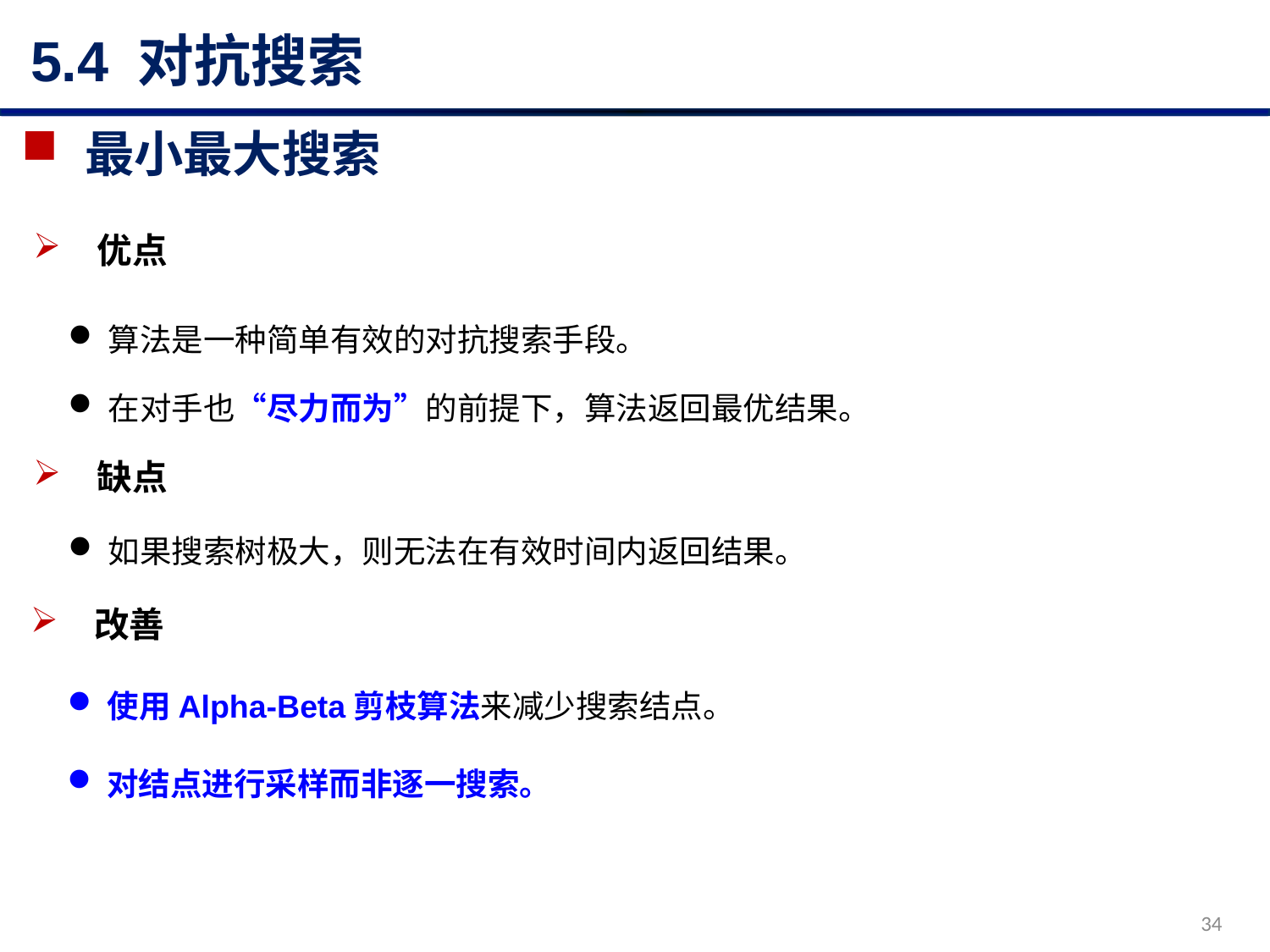

# 5.4 对抗搜索
最小最大搜索
优点
算法是一种简单有效的对抗搜索手段。
在对手也“尽力而为”的前提下，算法返回最优结果。
缺点
如果搜索树极大，则无法在有效时间内返回结果。
改善
使用Alpha-Beta剪枝算法来减少搜索结点。
对结点进行采样而非逐一搜索。
34